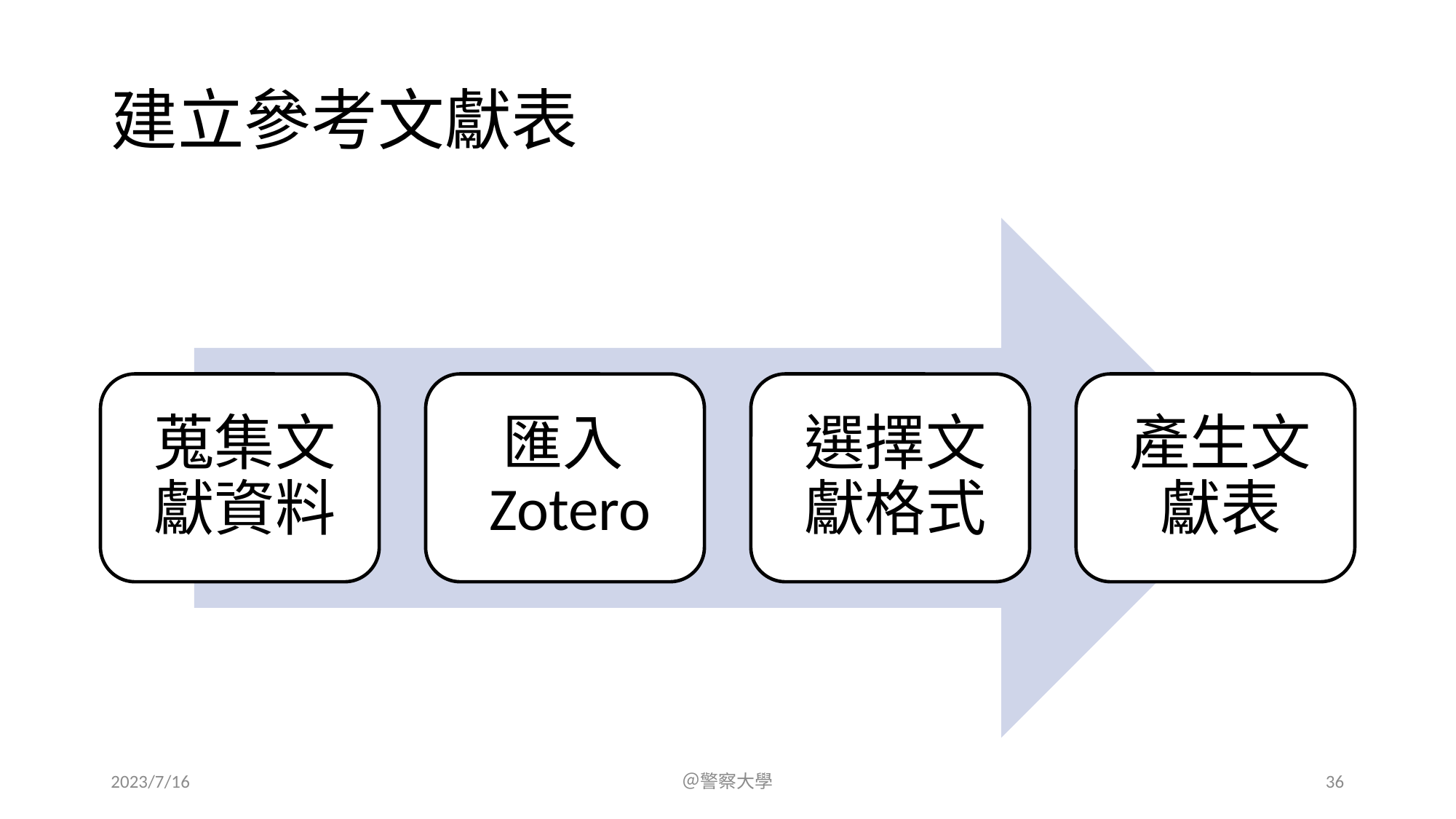

# 建立參考文獻表
蒐集文獻資料
匯入Zotero
選擇文獻格式
產生文獻表
2023/7/16
＠警察大學
36